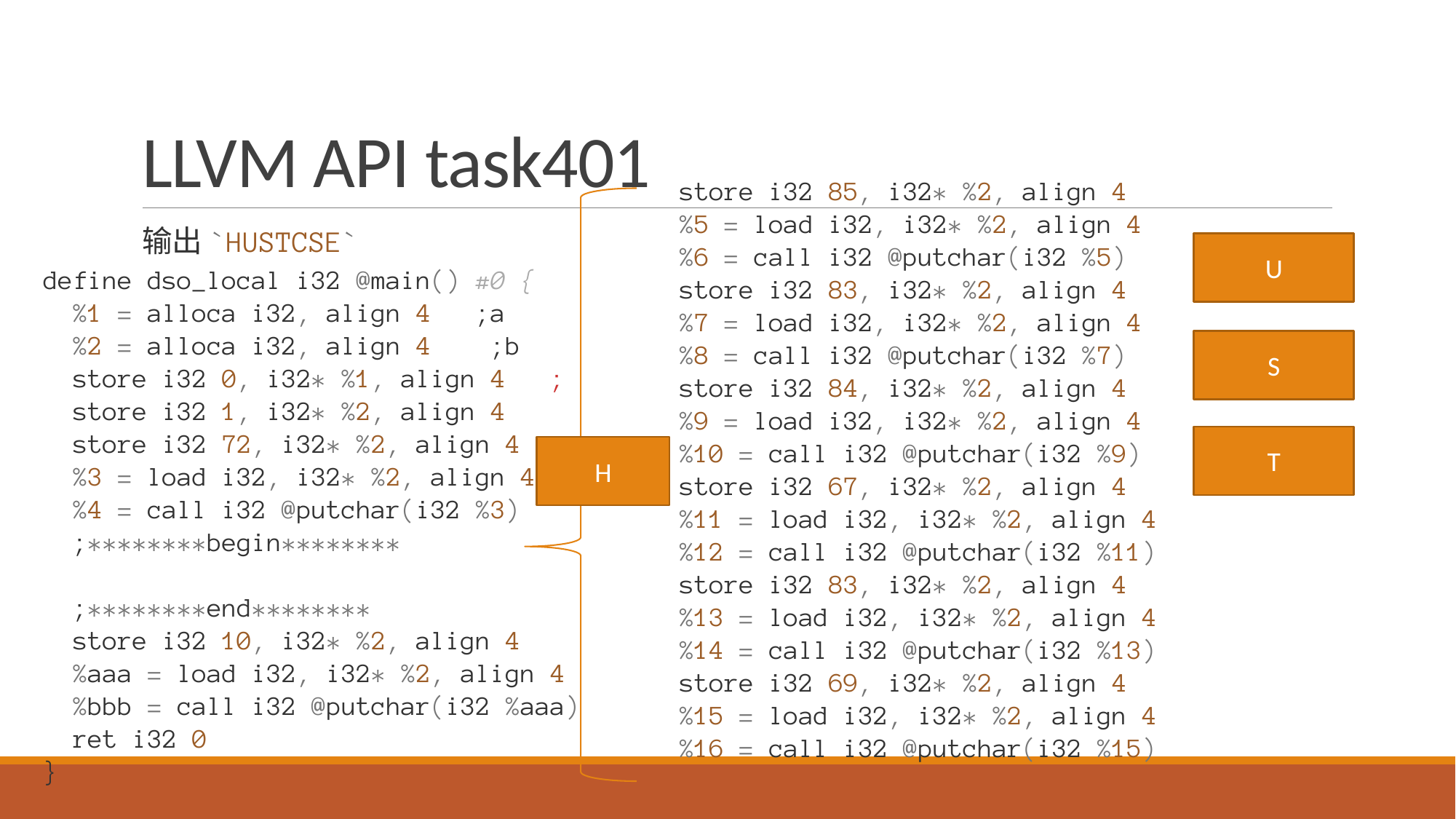

# LLVM API task401
  store i32 85, i32* %2, align 4
  %5 = load i32, i32* %2, align 4
  %6 = call i32 @putchar(i32 %5)
  store i32 83, i32* %2, align 4
  %7 = load i32, i32* %2, align 4
  %8 = call i32 @putchar(i32 %7)
  store i32 84, i32* %2, align 4
  %9 = load i32, i32* %2, align 4
  %10 = call i32 @putchar(i32 %9)
  store i32 67, i32* %2, align 4
  %11 = load i32, i32* %2, align 4
  %12 = call i32 @putchar(i32 %11)
  store i32 83, i32* %2, align 4
  %13 = load i32, i32* %2, align 4
  %14 = call i32 @putchar(i32 %13)
  store i32 69, i32* %2, align 4
  %15 = load i32, i32* %2, align 4
  %16 = call i32 @putchar(i32 %15)

输出`HUSTCSE`

U
define dso_local i32 @main() #0 {
  %1 = alloca i32, align 4   ;a
  %2 = alloca i32, align 4    ;b
  store i32 0, i32* %1, align 4   ;
  store i32 1, i32* %2, align 4
  store i32 72, i32* %2, align 4
  %3 = load i32, i32* %2, align 4
  %4 = call i32 @putchar(i32 %3)
  ;********begin********
  ;********end********
  store i32 10, i32* %2, align 4
  %aaa = load i32, i32* %2, align 4
  %bbb = call i32 @putchar(i32 %aaa)
  ret i32 0
}
S
T
H